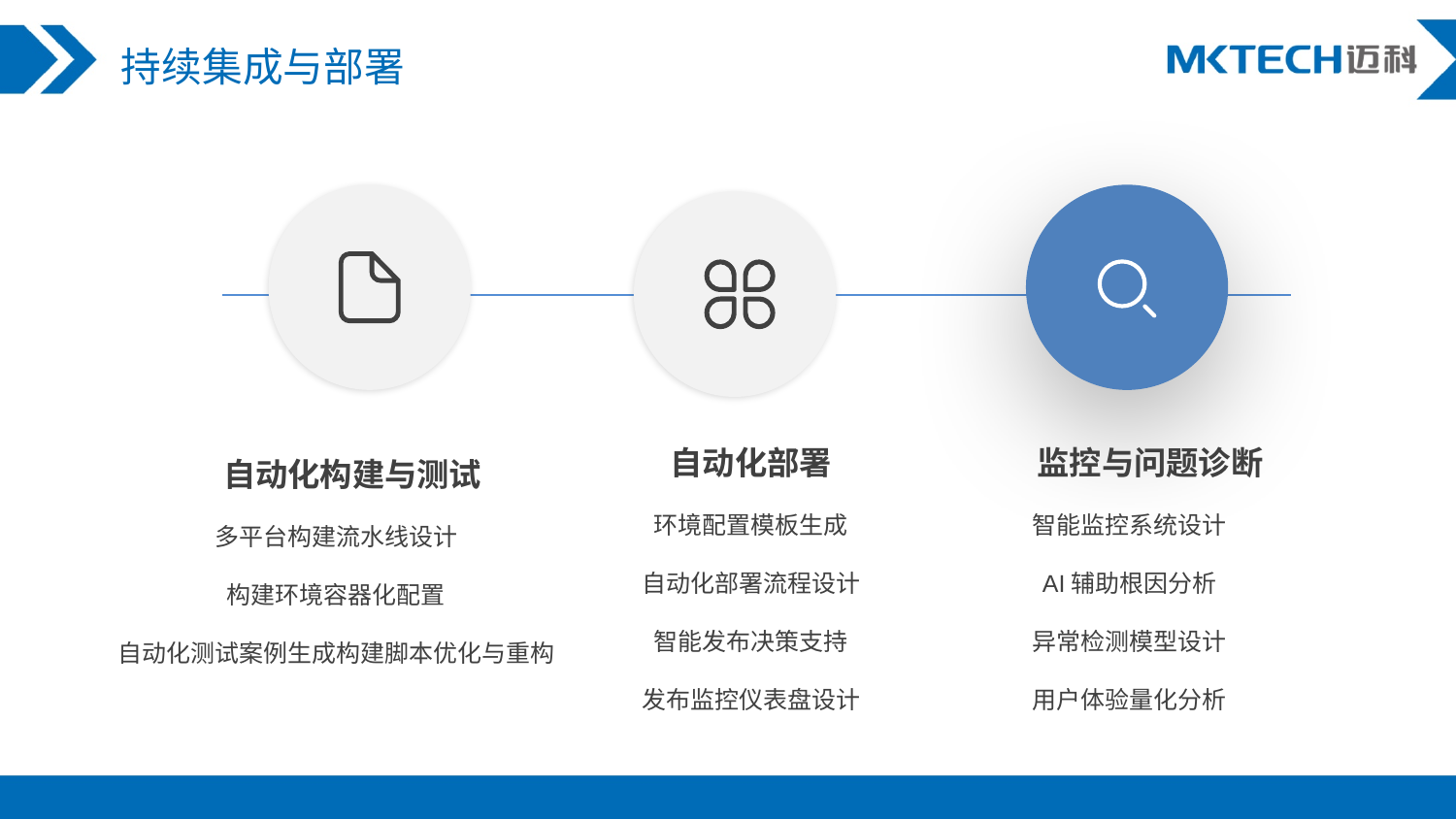

持续集成与部署

自动化部署
环境配置模板生成
自动化部署流程设计
智能发布决策支持
发布监控仪表盘设计
      监控与问题诊断
智能监控系统设计
AI辅助根因分析
异常检测模型设计
用户体验量化分析
    自动化构建与测试
多平台构建流水线设计
构建环境容器化配置
自动化测试案例生成构建脚本优化与重构